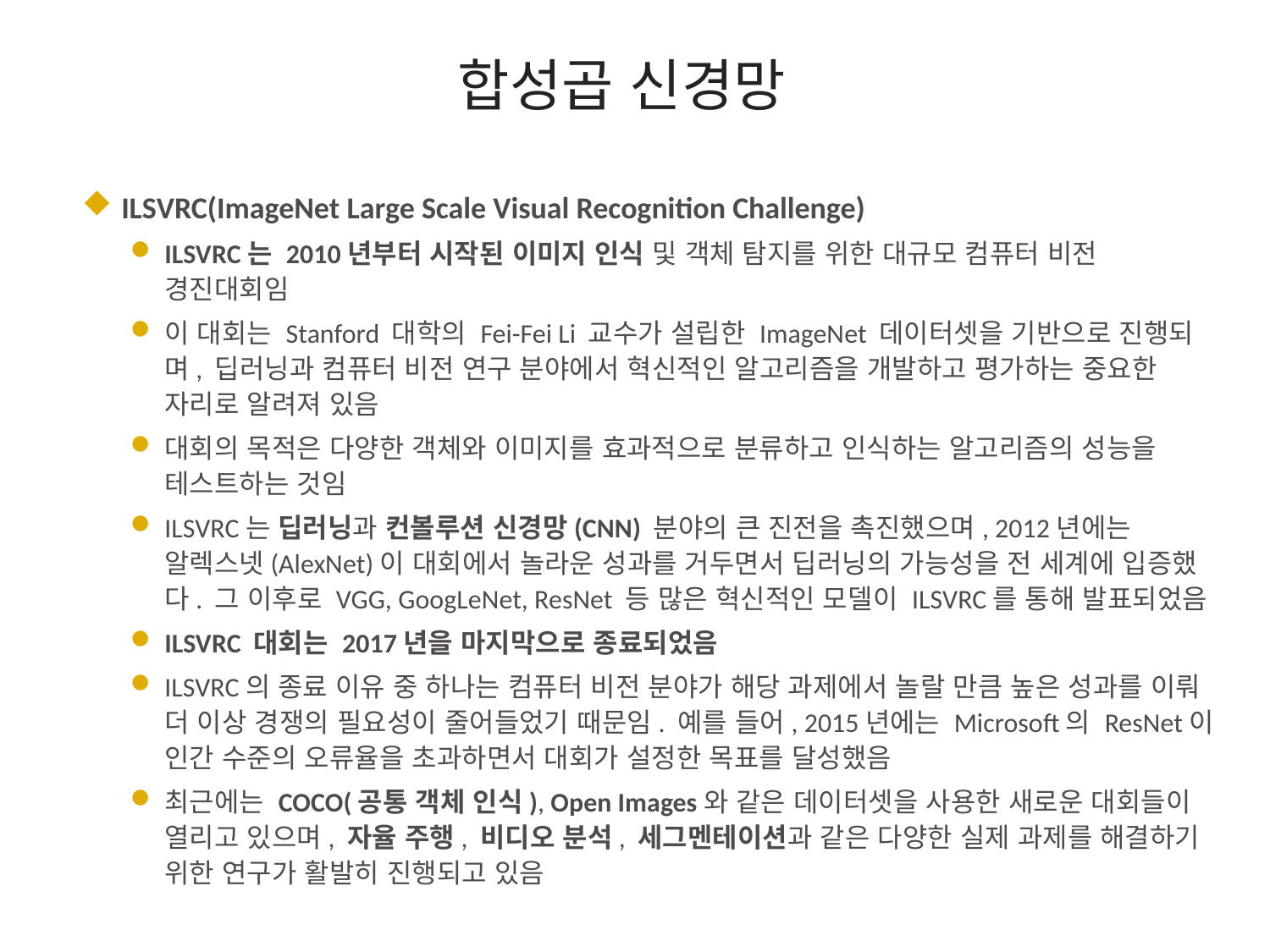

# 합성곱 신경망
 ILSVRC(ImageNet Large Scale Visual Recognition Challenge)
ILSVRC는 2010년부터 시작된 이미지 인식 및 객체 탐지를 위한 대규모 컴퓨터 비전 경진대회임
이 대회는 Stanford 대학의 Fei-Fei Li 교수가 설립한 ImageNet 데이터셋을 기반으로 진행되며, 딥러닝과 컴퓨터 비전 연구 분야에서 혁신적인 알고리즘을 개발하고 평가하는 중요한 자리로 알려져 있음
대회의 목적은 다양한 객체와 이미지를 효과적으로 분류하고 인식하는 알고리즘의 성능을 테스트하는 것임
ILSVRC는 딥러닝과 컨볼루션 신경망(CNN) 분야의 큰 진전을 촉진했으며, 2012년에는 알렉스넷(AlexNet)이 대회에서 놀라운 성과를 거두면서 딥러닝의 가능성을 전 세계에 입증했다. 그 이후로 VGG, GoogLeNet, ResNet 등 많은 혁신적인 모델이 ILSVRC를 통해 발표되었음
ILSVRC 대회는 2017년을 마지막으로 종료되었음
ILSVRC의 종료 이유 중 하나는 컴퓨터 비전 분야가 해당 과제에서 놀랄 만큼 높은 성과를 이뤄 더 이상 경쟁의 필요성이 줄어들었기 때문임. 예를 들어, 2015년에는 Microsoft의 ResNet이 인간 수준의 오류율을 초과하면서 대회가 설정한 목표를 달성했음
최근에는 COCO(공통 객체 인식), Open Images와 같은 데이터셋을 사용한 새로운 대회들이 열리고 있으며, 자율 주행, 비디오 분석, 세그멘테이션과 같은 다양한 실제 과제를 해결하기 위한 연구가 활발히 진행되고 있음